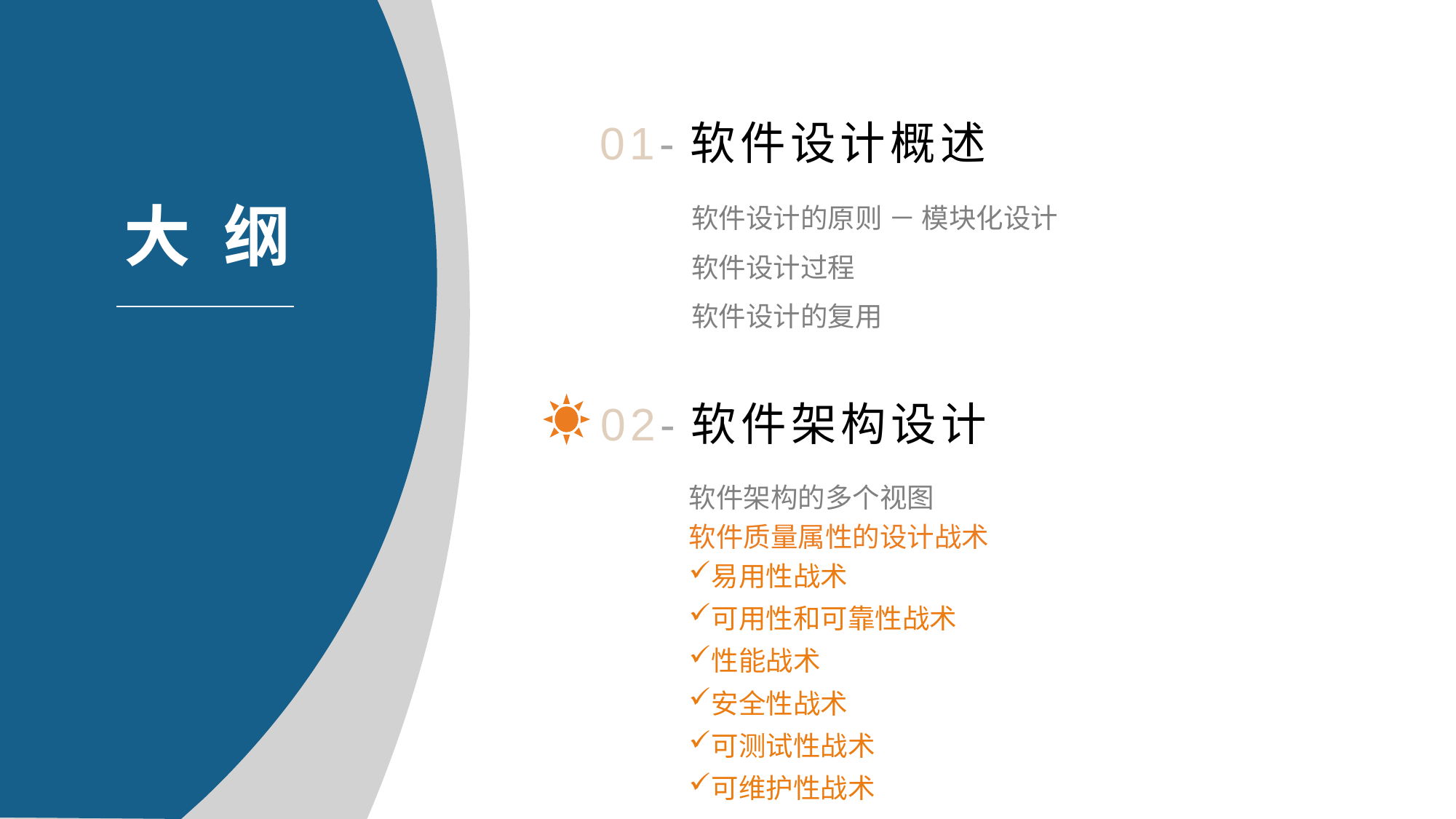

01-软件设计概述
软件设计的原则 － 模块化设计
软件设计过程
软件设计的复用

02-软件架构设计
软件架构的多个视图
软件质量属性的设计战术
易用性战术
可用性和可靠性战术
性能战术
安全性战术
可测试性战术
可维护性战术

117